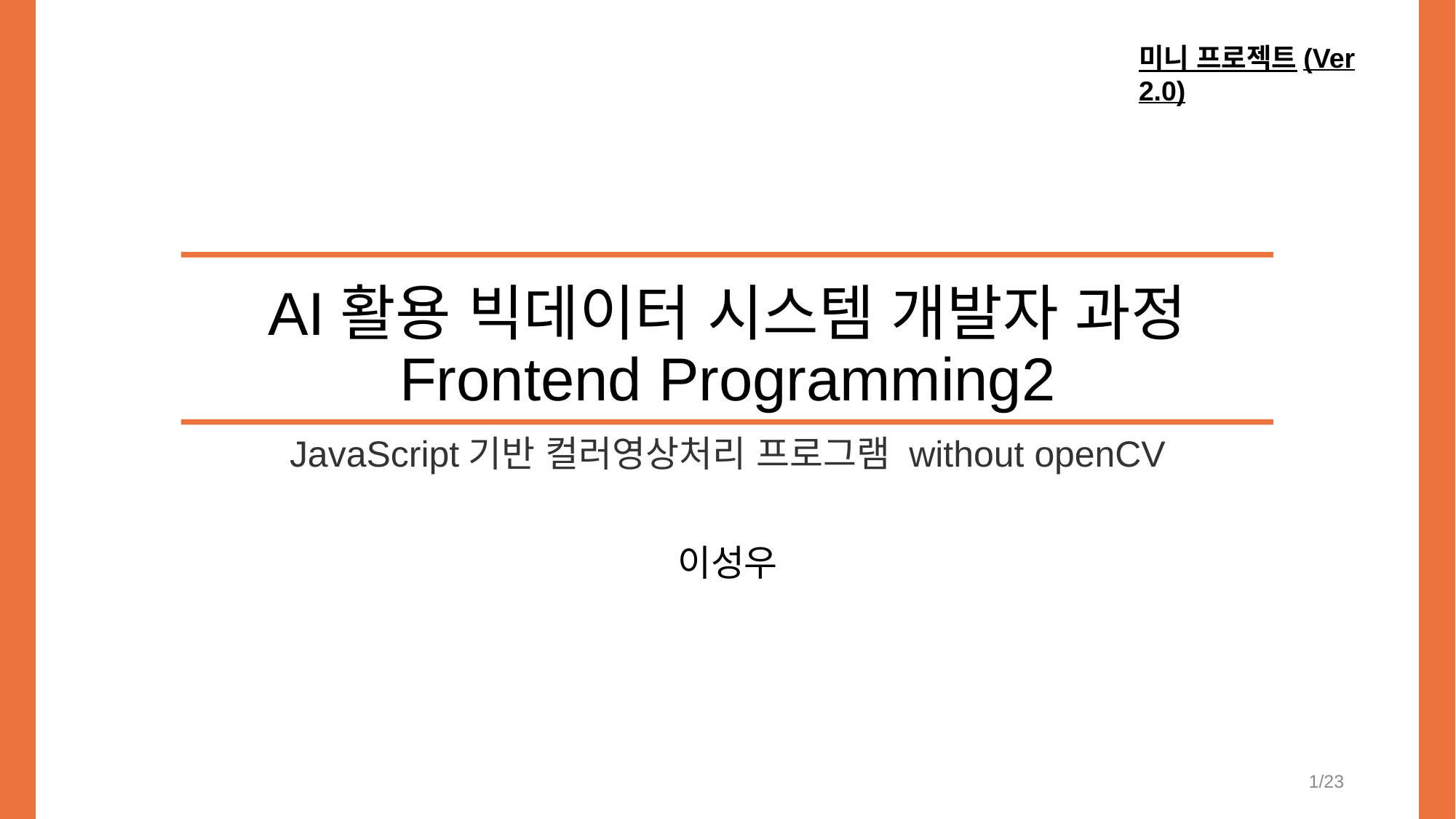

미니 프로젝트(Ver 2.0)
# AI활용 빅데이터 시스템 개발자 과정 Frontend Programming2

JavaScript기반 컬러영상처리 프로그램 without openCV

이성우
1/23